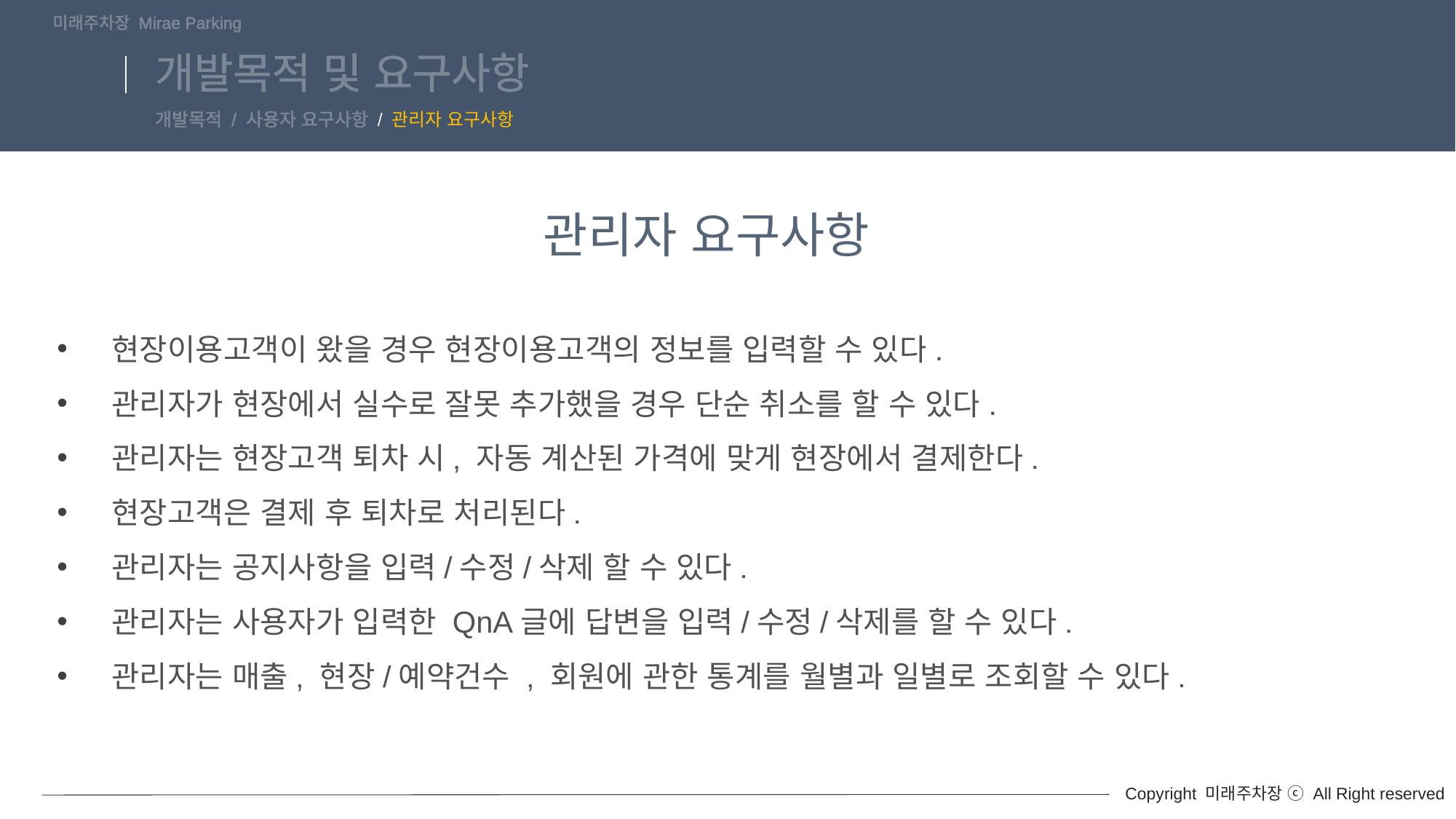

미래주차장 Mirae Parking
# 개발목적 및 요구사항

개발목적 / 사용자 요구사항 / 관리자 요구사항
관리자 요구사항

현장이용고객이 왔을 경우 현장이용고객의 정보를 입력할 수 있다.
관리자가 현장에서 실수로 잘못 추가했을 경우 단순 취소를 할 수 있다.
관리자는 현장고객 퇴차 시, 자동 계산된 가격에 맞게 현장에서 결제한다.
현장고객은 결제 후 퇴차로 처리된다.
관리자는 공지사항을 입력/수정/삭제 할 수 있다.
관리자는 사용자가 입력한 QnA글에 답변을 입력/수정/삭제를 할 수 있다.
관리자는 매출, 현장/예약건수 , 회원에 관한 통계를 월별과 일별로 조회할 수 있다.